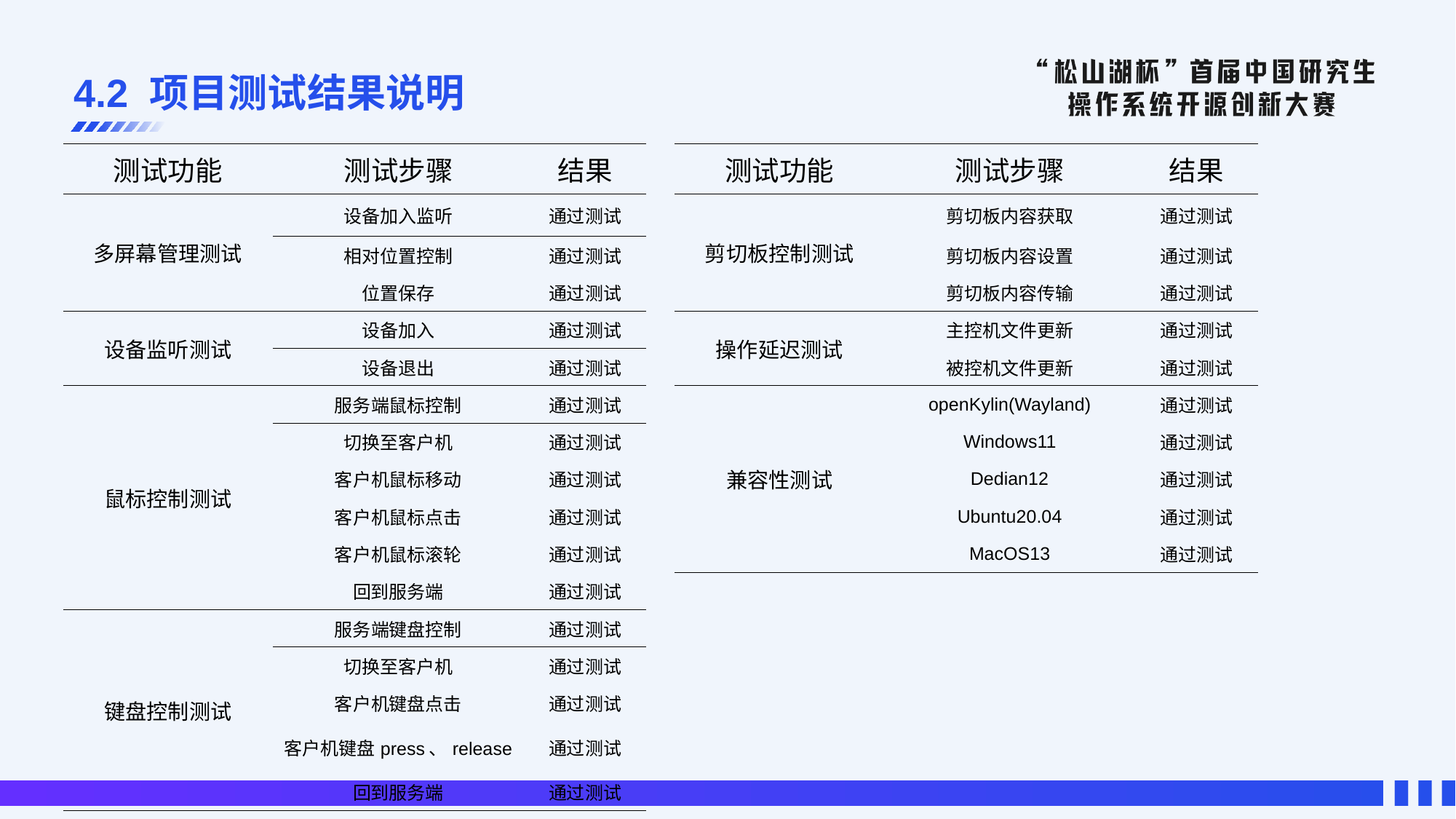

# 4.2 项目测试结果说明
| 测试功能 | 测试步骤 | 结果 |
| --- | --- | --- |
| 多屏幕管理测试 | 设备加入监听 | 通过测试 |
|  | 相对位置控制 | 通过测试 |
|  | 位置保存 | 通过测试 |
| 设备监听测试 | 设备加入 | 通过测试 |
|  | 设备退出 | 通过测试 |
| 鼠标控制测试 | 服务端鼠标控制 | 通过测试 |
|  | 切换至客户机 | 通过测试 |
|  | 客户机鼠标移动 | 通过测试 |
|  | 客户机鼠标点击 | 通过测试 |
|  | 客户机鼠标滚轮 | 通过测试 |
|  | 回到服务端 | 通过测试 |
| 键盘控制测试 | 服务端键盘控制 | 通过测试 |
|  | 切换至客户机 | 通过测试 |
|  | 客户机键盘点击 | 通过测试 |
|  | 客户机键盘press、release | 通过测试 |
|  | 回到服务端 | 通过测试 |
| 测试功能 | 测试步骤 | 结果 |
| --- | --- | --- |
| 剪切板控制测试 | 剪切板内容获取 | 通过测试 |
|  | 剪切板内容设置 | 通过测试 |
|  | 剪切板内容传输 | 通过测试 |
| 操作延迟测试 | 主控机文件更新 | 通过测试 |
|  | 被控机文件更新 | 通过测试 |
| 兼容性测试 | openKylin(Wayland) | 通过测试 |
|  | Windows11 | 通过测试 |
|  | Dedian12 | 通过测试 |
|  | Ubuntu20.04 | 通过测试 |
|  | MacOS13 | 通过测试 |